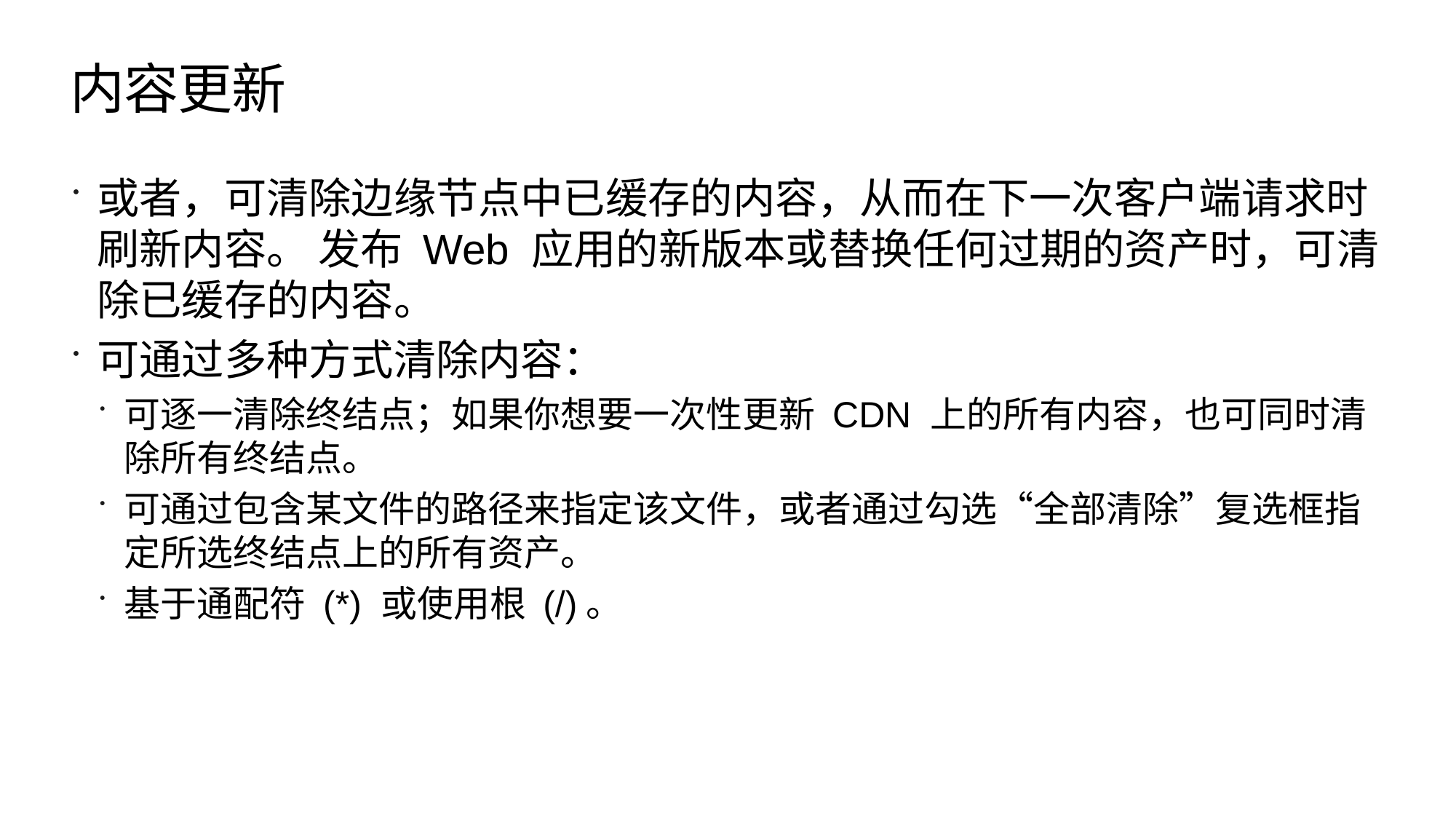

# 内容更新
或者，可清除边缘节点中已缓存的内容，从而在下一次客户端请求时刷新内容。 发布 Web 应用的新版本或替换任何过期的资产时，可清除已缓存的内容。
可通过多种方式清除内容：
可逐一清除终结点；如果你想要一次性更新 CDN 上的所有内容，也可同时清除所有终结点。
可通过包含某文件的路径来指定该文件，或者通过勾选“全部清除”复选框指定所选终结点上的所有资产。
基于通配符 (*) 或使用根 (/)。